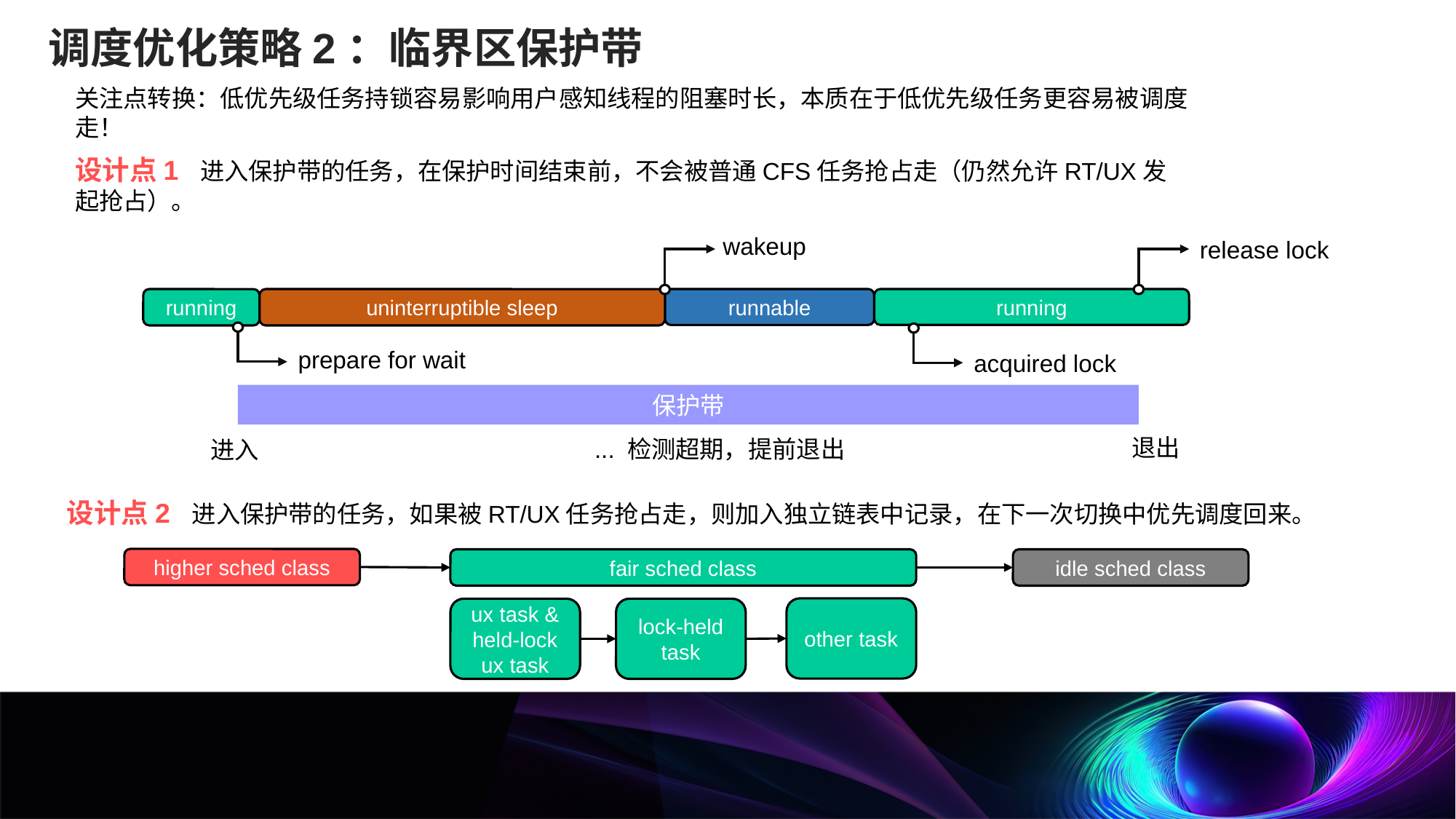

调度优化策略2：临界区保护带
关注点转换：低优先级任务持锁容易影响用户感知线程的阻塞时长，本质在于低优先级任务更容易被调度走！
设计点1  进入保护带的任务，在保护时间结束前，不会被普通CFS任务抢占走（仍然允许RT/UX发起抢占）。
wakeup
release lock

running
uninterruptible sleep
runnable
running

prepare for wait
acquired lock
保护带
退出
... 检测超期，提前退出
进入
设计点2  进入保护带的任务，如果被RT/UX任务抢占走，则加入独立链表中记录，在下一次切换中优先调度回来。
higher sched class
fair sched class
idle sched class
other task
ux task & held-lock ux task
lock-held task